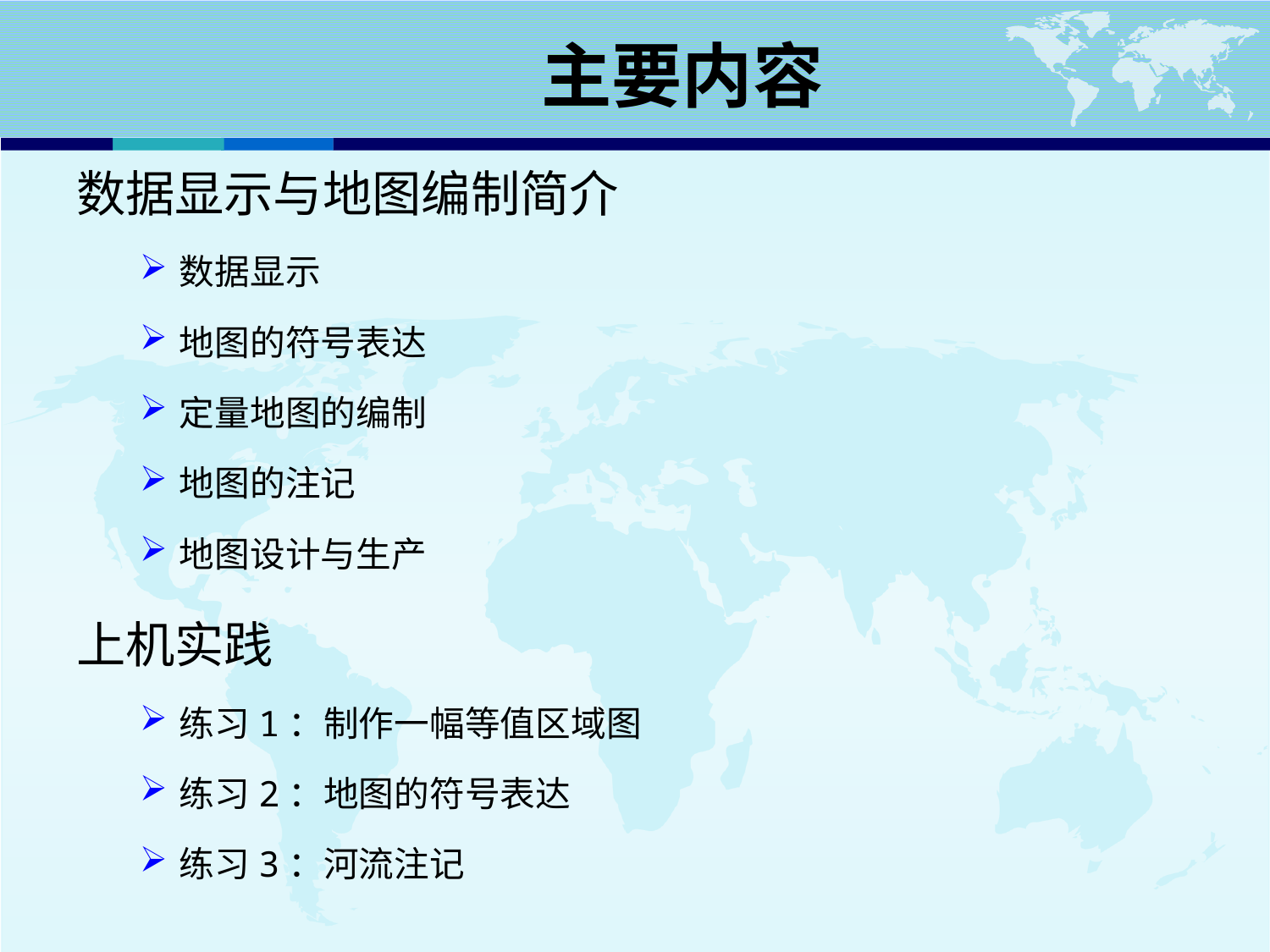

# 主要内容
数据显示与地图编制简介
数据显示
地图的符号表达
定量地图的编制
地图的注记
地图设计与生产
上机实践
练习1：制作一幅等值区域图
练习2：地图的符号表达
练习3：河流注记